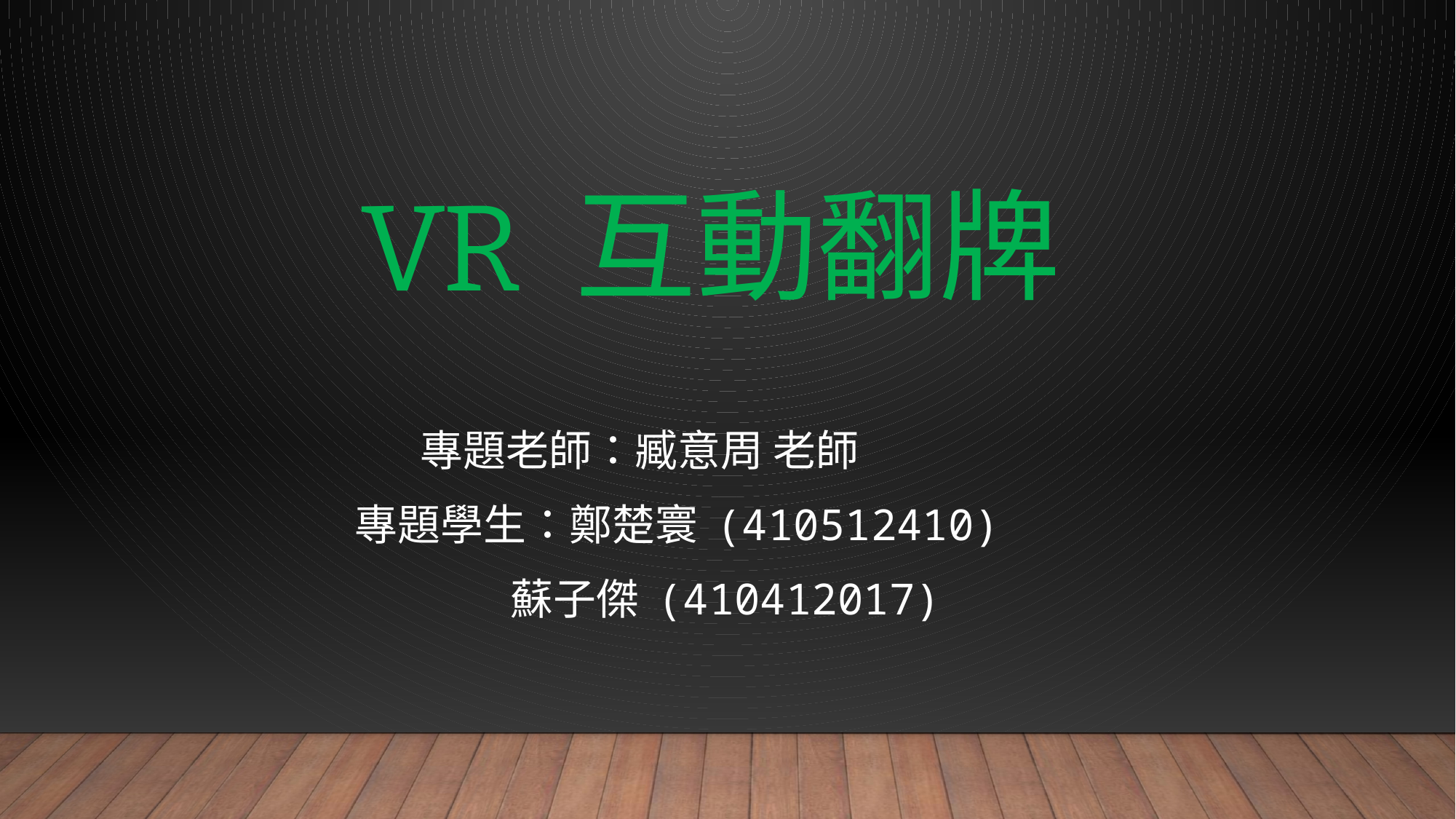

# VR 互動翻牌
專題老師：臧意周 老師
       專題學生：鄭楚寰 (410512410)
                 蘇子傑 (410412017)